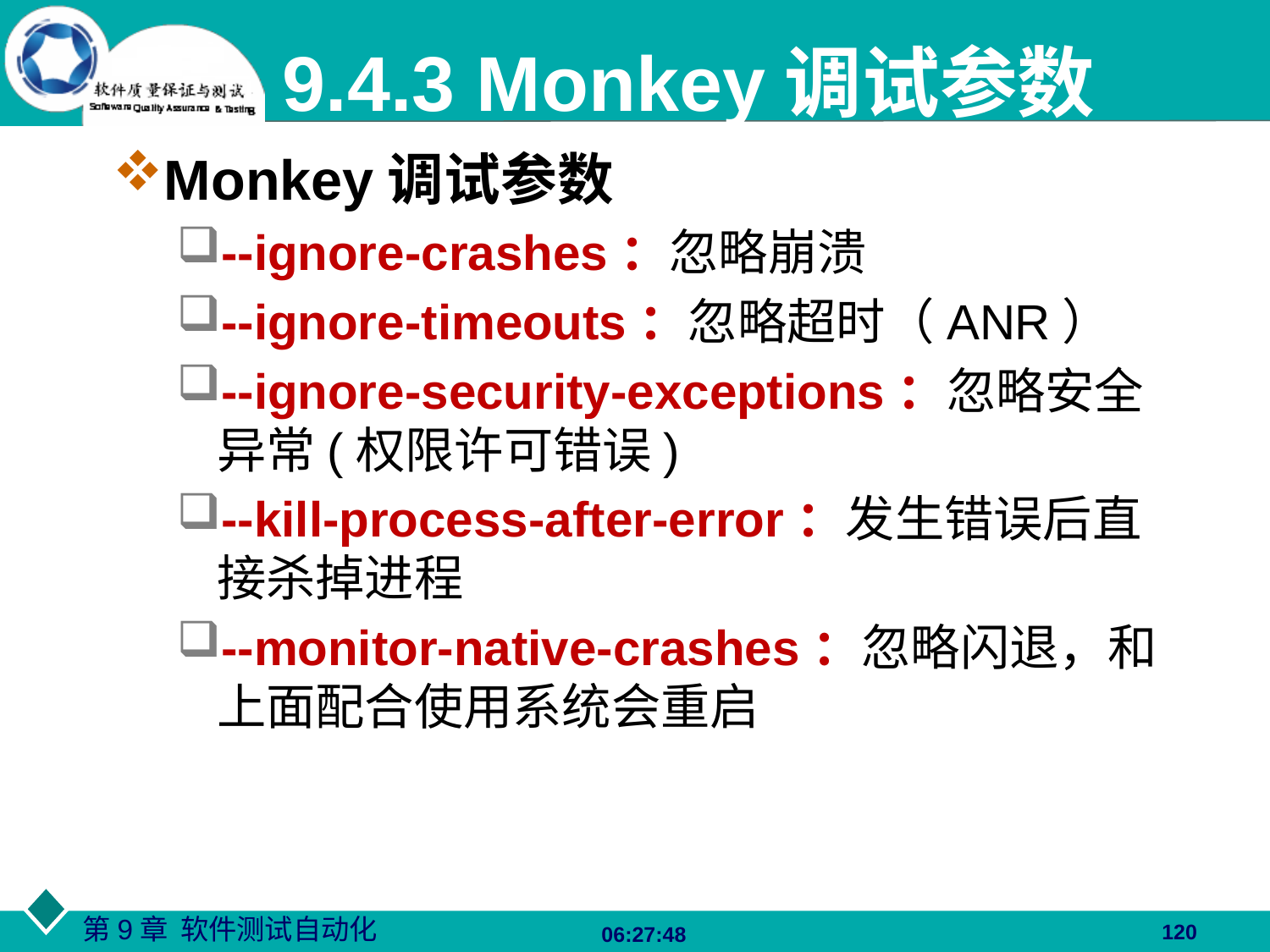

# 9.4.3 Monkey调试参数
Monkey调试参数
--ignore-crashes：忽略崩溃
--ignore-timeouts：忽略超时（ANR）
--ignore-security-exceptions：忽略安全异常(权限许可错误)
--kill-process-after-error：发生错误后直接杀掉进程
--monitor-native-crashes：忽略闪退，和上面配合使用系统会重启
120
06:27:48